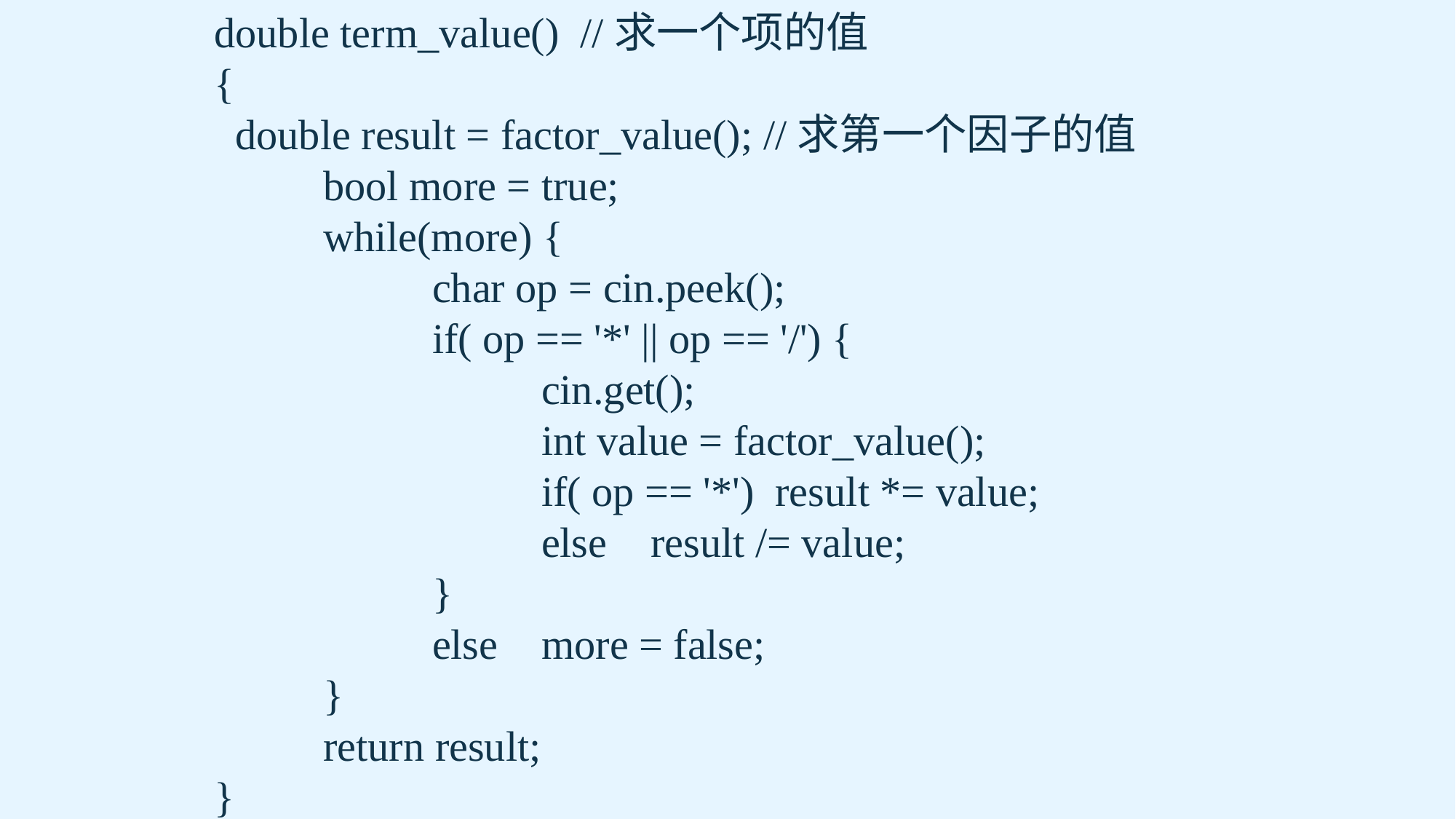

double term_value()  //求一个项的值
{
  double result = factor_value(); //求第一个因子的值
	bool more = true;
	while(more) {
		char op = cin.peek();
		if( op == '*' || op == '/') {
			cin.get();
			int value = factor_value();
			if( op == '*')  result *= value;
			else	result /= value;
		}
		else 	more = false;
	}
	return result;
}